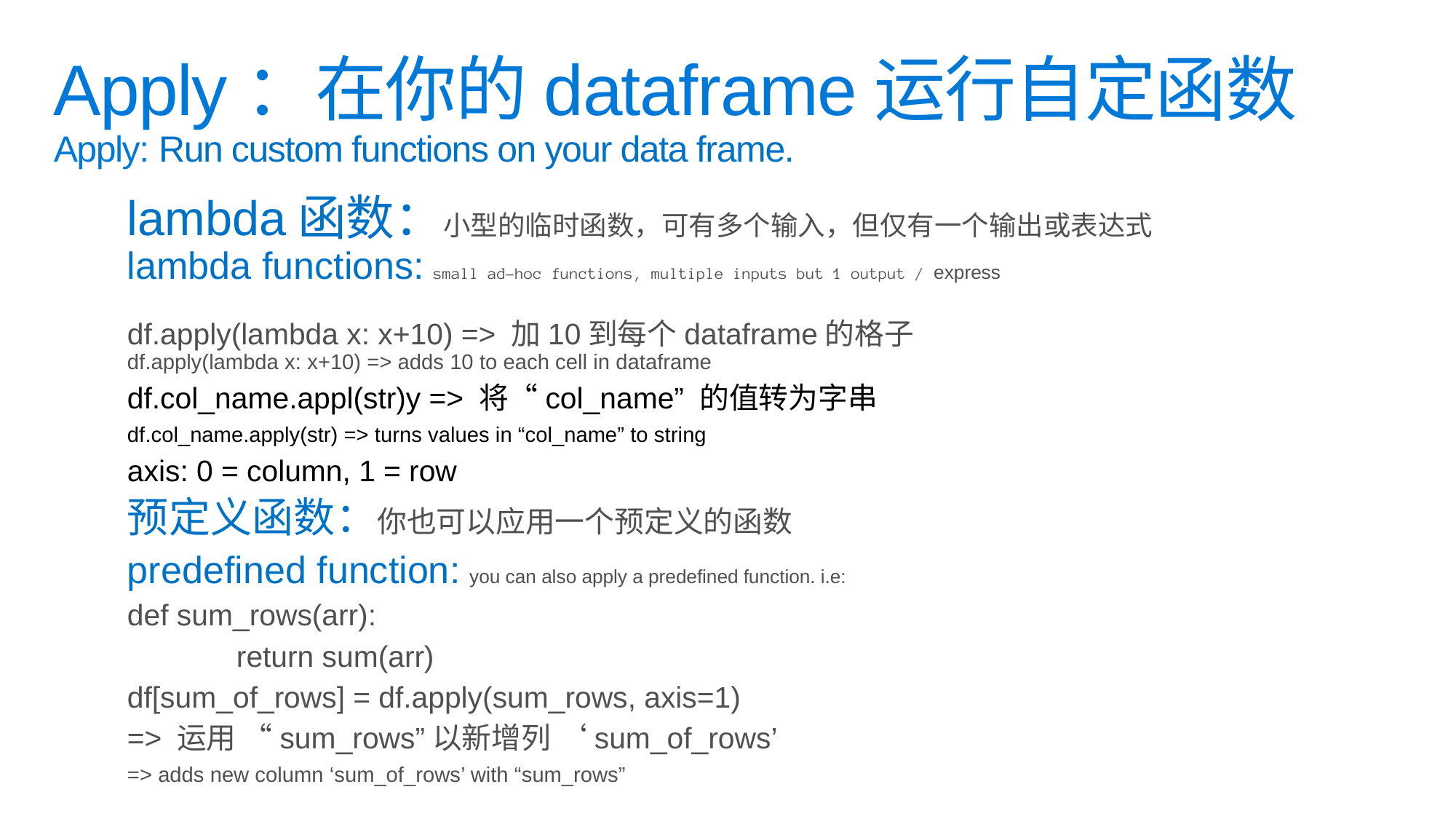

# Apply：在你的dataframe运行自定函数
Apply: Run custom functions on your data frame.

lambda函数：小型的临时函数，可有多个输入，但仅有一个输出或表达式
lambda functions: small ad-hoc functions, multiple inputs but 1 output / express

df.apply(lambda x: x+10) => 加10到每个dataframe的格子
df.apply(lambda x: x+10) => adds 10 to each cell in dataframe
df.col_name.appl(str)y => 将“col_name” 的值转为字串
df.col_name.apply(str) => turns values in “col_name” to string
axis: 0 = column, 1 = row
预定义函数：你也可以应用一个预定义的函数
predefined function: you can also apply a predefined function. i.e:
def sum_rows(arr):
	return sum(arr)
df[sum_of_rows] = df.apply(sum_rows, axis=1)
=> 运用 “sum_rows”以新增列 ‘sum_of_rows’
=> adds new column ‘sum_of_rows’ with “sum_rows”